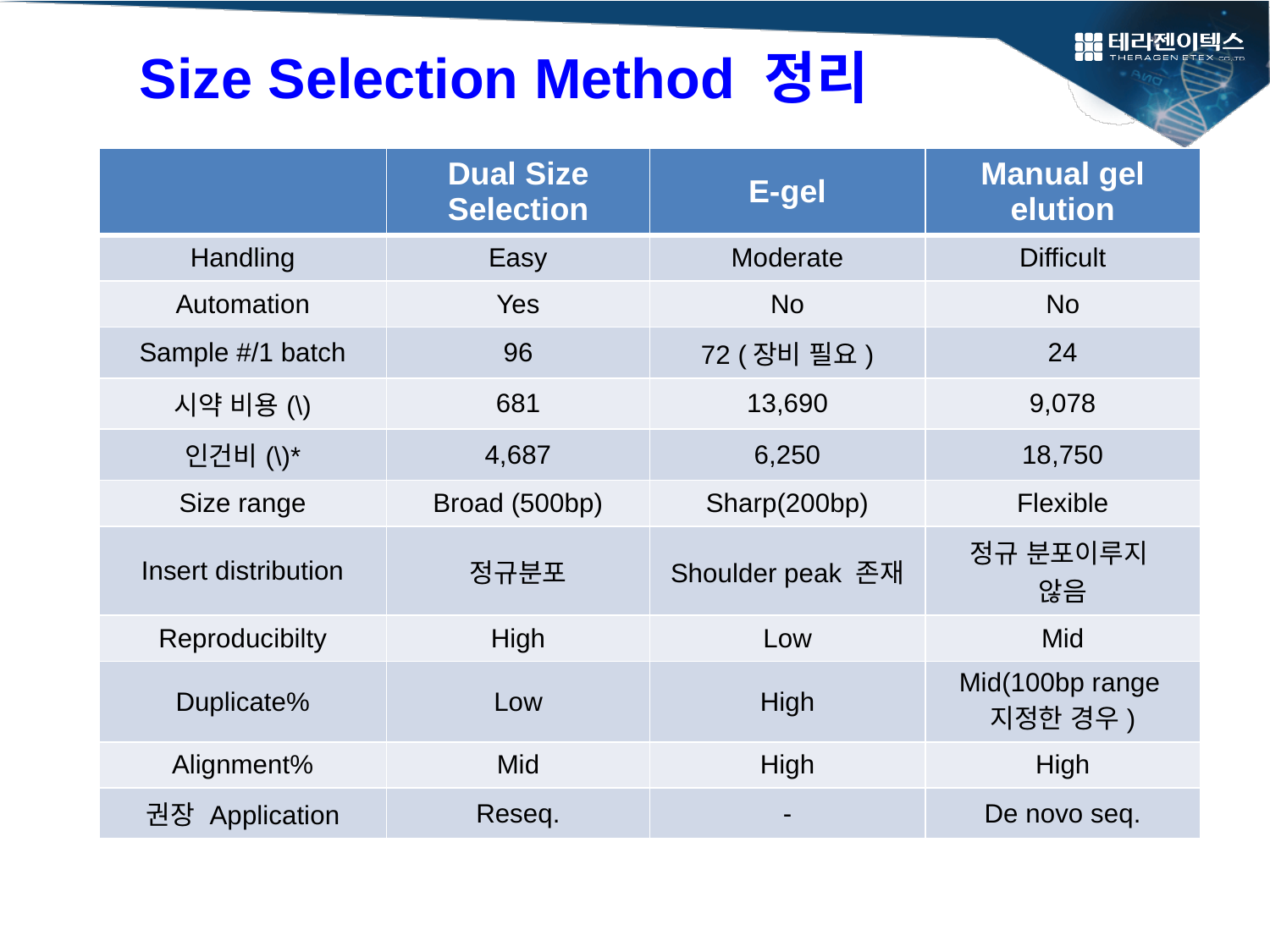

Size Selection Method 정리
|  | Dual Size Selection | E-gel | Manual gel elution |
| --- | --- | --- | --- |
| Handling | Easy | Moderate | Difficult |
| Automation | Yes | No | No |
| Sample #/1 batch | 96 | 72 (장비 필요) | 24 |
| 시약 비용(\) | 681 | 13,690 | 9,078 |
| 인건비(\)\* | 4,687 | 6,250 | 18,750 |
| Size range | Broad (500bp) | Sharp(200bp) | Flexible |
| Insert distribution | 정규분포 | Shoulder peak 존재 | 정규 분포이루지 않음 |
| Reproducibilty | High | Low | Mid |
| Duplicate% | Low | High | Mid(100bp range지정한 경우) |
| Alignment% | Mid | High | High |
| 권장 Application | Reseq. | - | De novo seq. |